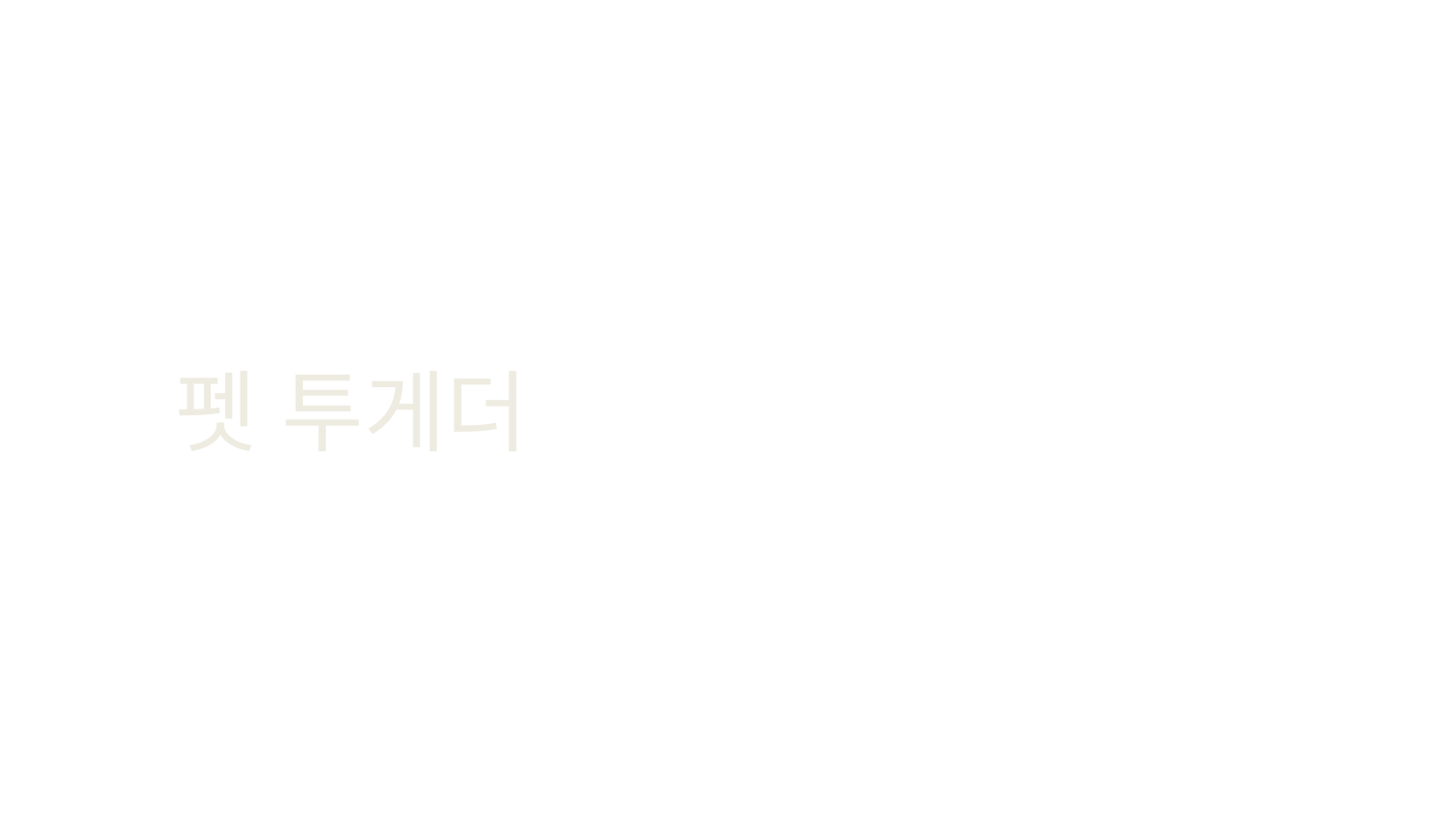

기획 및 총괄
회사 이름, 위치
20XX년 9월~현재

디자인
20XX년 9월~20XX년 8월

하수인
회사 이름, 위치
20XX년 6월~20XX년 7월
# 펫 투게더